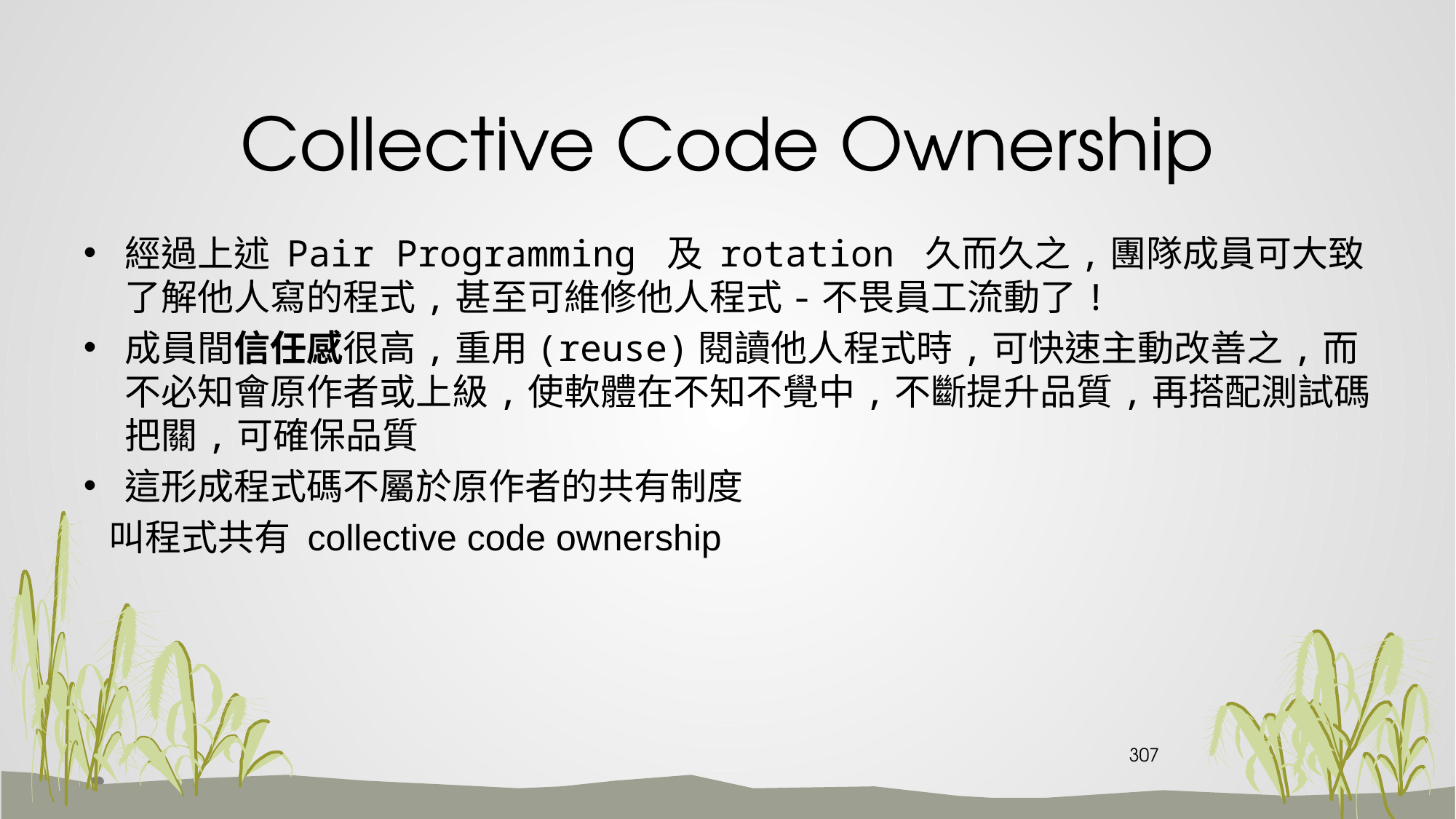

# Collective Code Ownership
經過上述 Pair Programming 及 rotation 久而久之,團隊成員可大致了解他人寫的程式,甚至可維修他人程式-不畏員工流動了!
成員間信任感很高,重用(reuse)閱讀他人程式時,可快速主動改善之,而不必知會原作者或上級,使軟體在不知不覺中,不斷提升品質,再搭配測試碼把關,可確保品質
這形成程式碼不屬於原作者的共有制度
  叫程式共有 collective code ownership
307